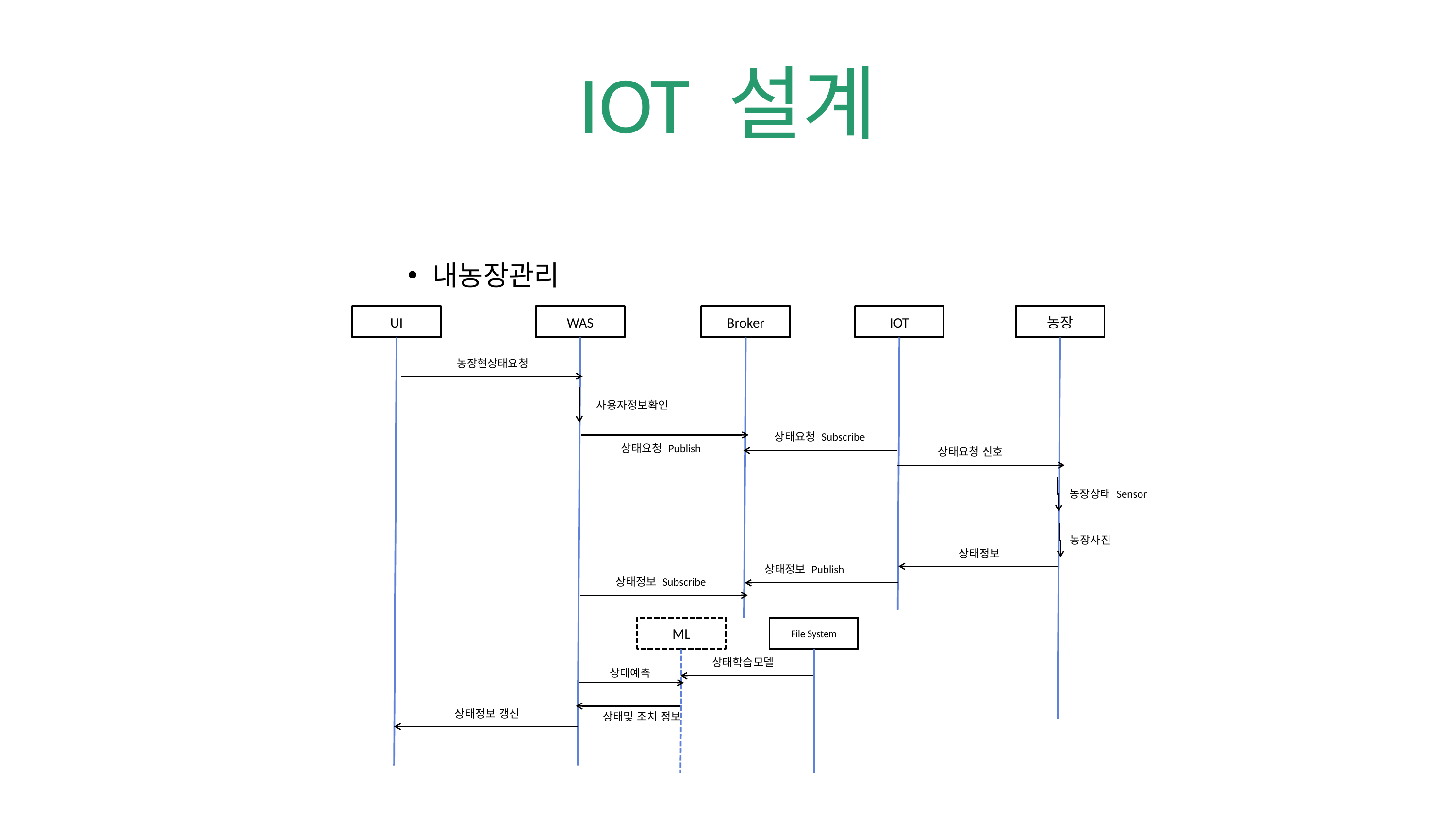

# IOT 설계
내농장관리
UI
WAS
Broker
IOT
농장
농장현상태요청

사용자정보확인

상태요청 Subscribe
상태요청 Publish
상태요청 신호

농장상태 Sensor

농장사진
상태정보

상태정보 Publish

상태정보 Subscribe
ML
File System
상태학습모델
상태예측
상태정보 갱신
상태및 조치 정보